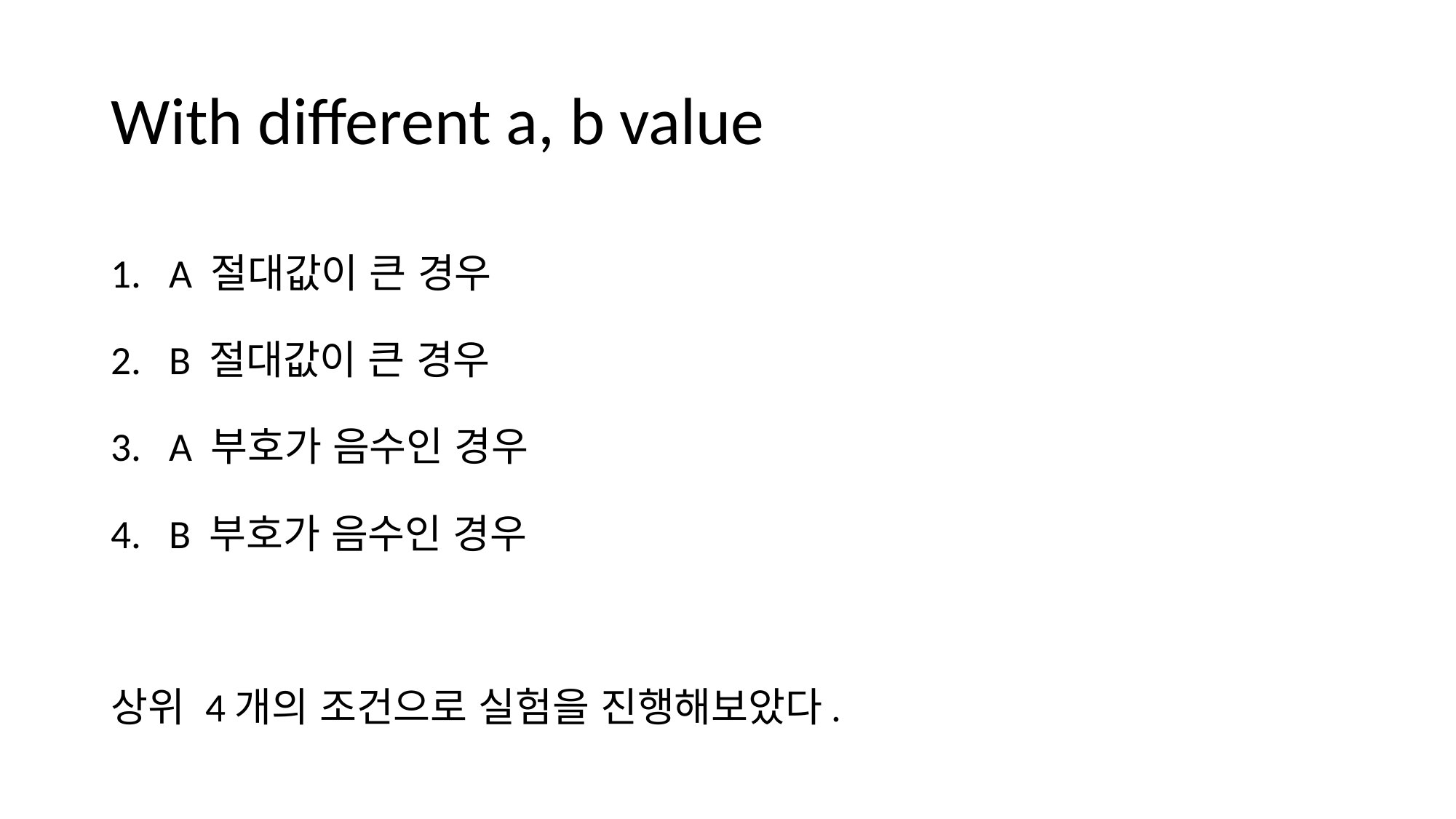

# With different a, b value
A 절대값이 큰 경우
B 절대값이 큰 경우
A 부호가 음수인 경우
B 부호가 음수인 경우

상위 4개의 조건으로 실험을 진행해보았다.